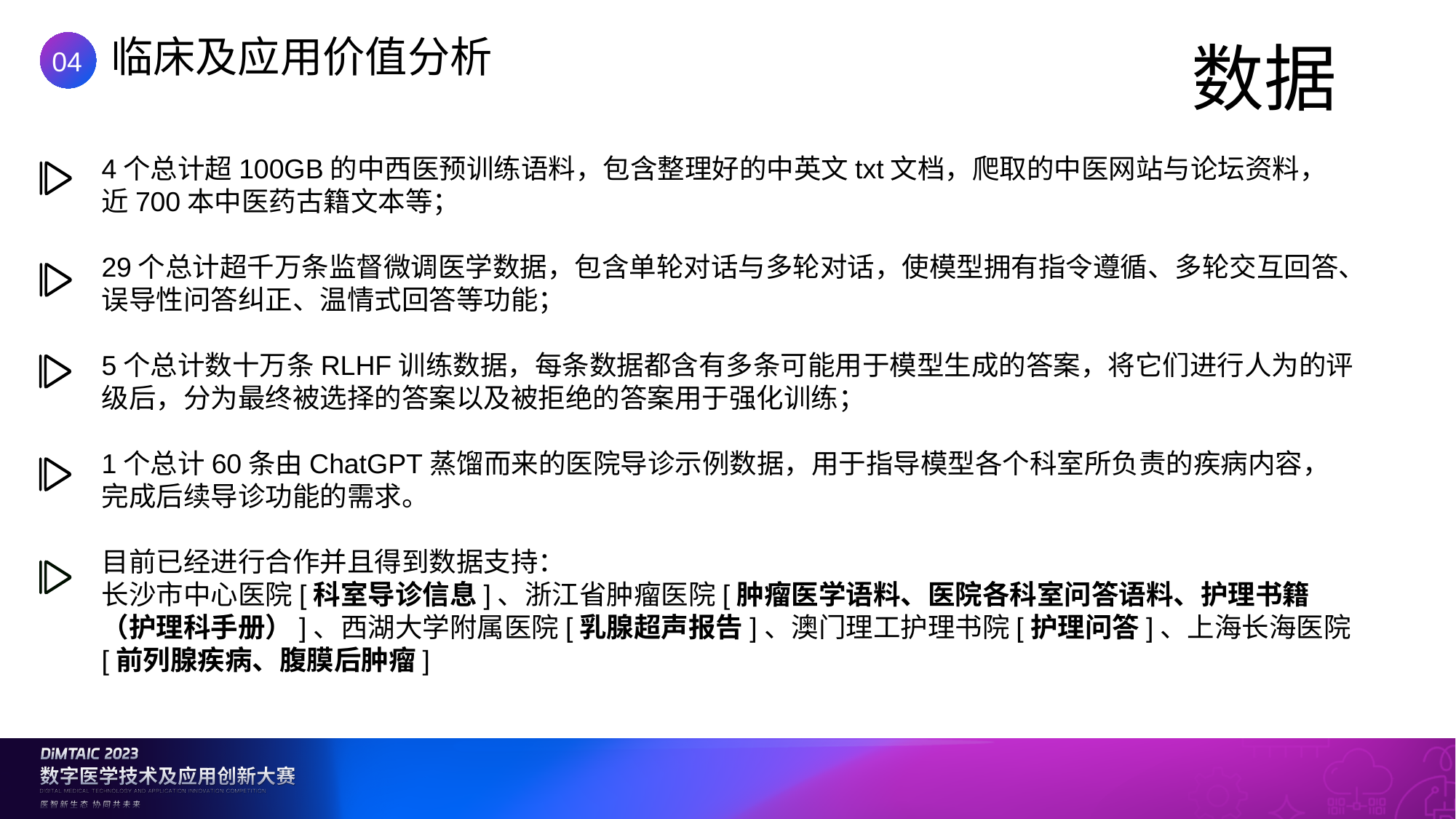

# 临床及应用价值分析
04
数据
4个总计超100GB的中西医预训练语料，包含整理好的中英文txt文档，爬取的中医网站与论坛资料，近700本中医药古籍文本等；

29个总计超千万条监督微调医学数据，包含单轮对话与多轮对话，使模型拥有指令遵循、多轮交互回答、误导性问答纠正、温情式回答等功能；

5个总计数十万条RLHF训练数据，每条数据都含有多条可能用于模型生成的答案，将它们进行人为的评级后，分为最终被选择的答案以及被拒绝的答案用于强化训练；

1个总计60条由ChatGPT蒸馏而来的医院导诊示例数据，用于指导模型各个科室所负责的疾病内容，完成后续导诊功能的需求。

目前已经进行合作并且得到数据支持：
长沙市中心医院[科室导诊信息]、浙江省肿瘤医院[肿瘤医学语料、医院各科室问答语料、护理书籍（护理科手册）]、西湖大学附属医院[乳腺超声报告]、澳门理工护理书院[护理问答]、上海长海医院[前列腺疾病、腹膜后肿瘤]